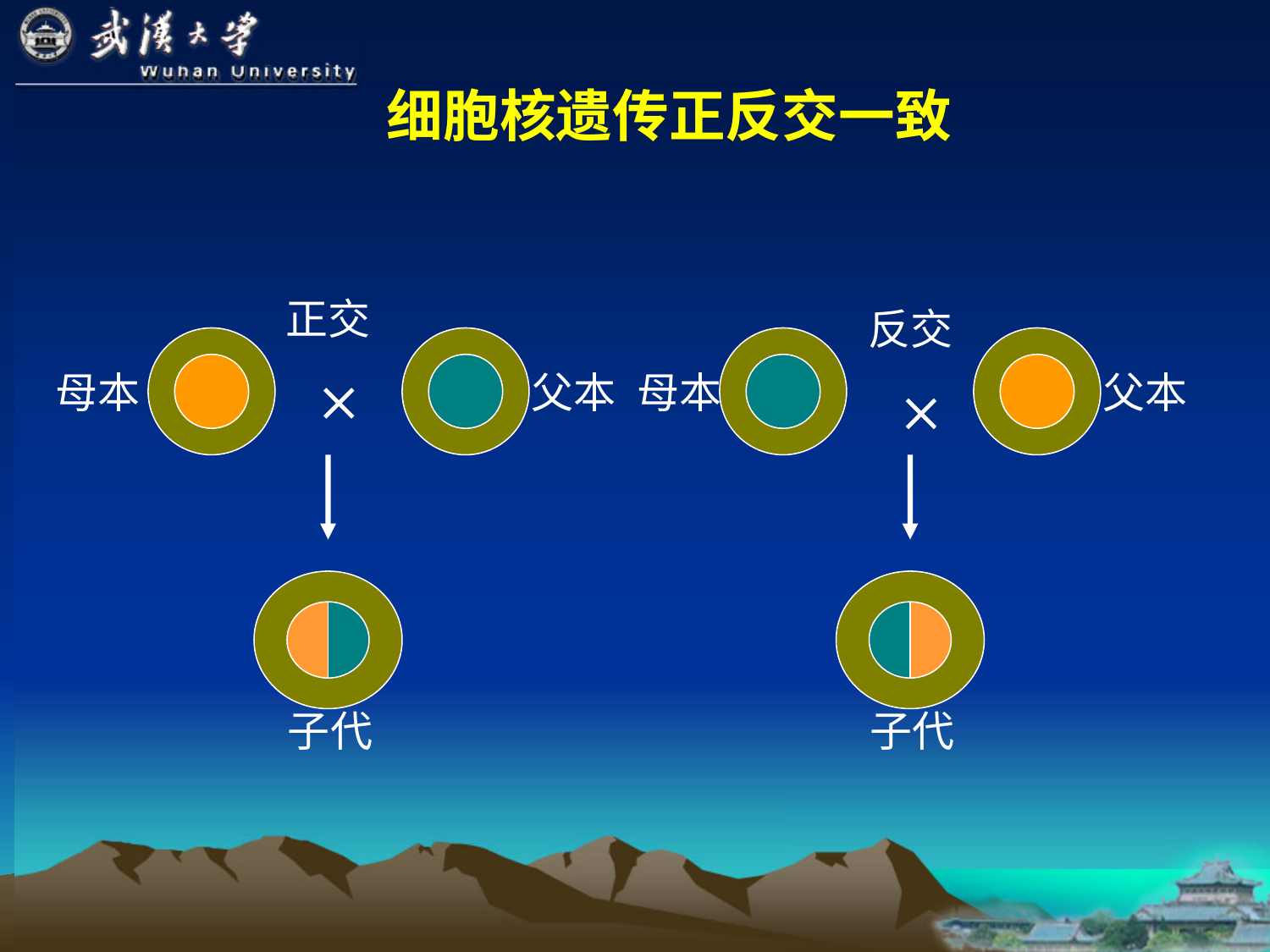

细胞核遗传正反交一致
正交
×

子代
反交
×

子代

母本
父本

母本
父本